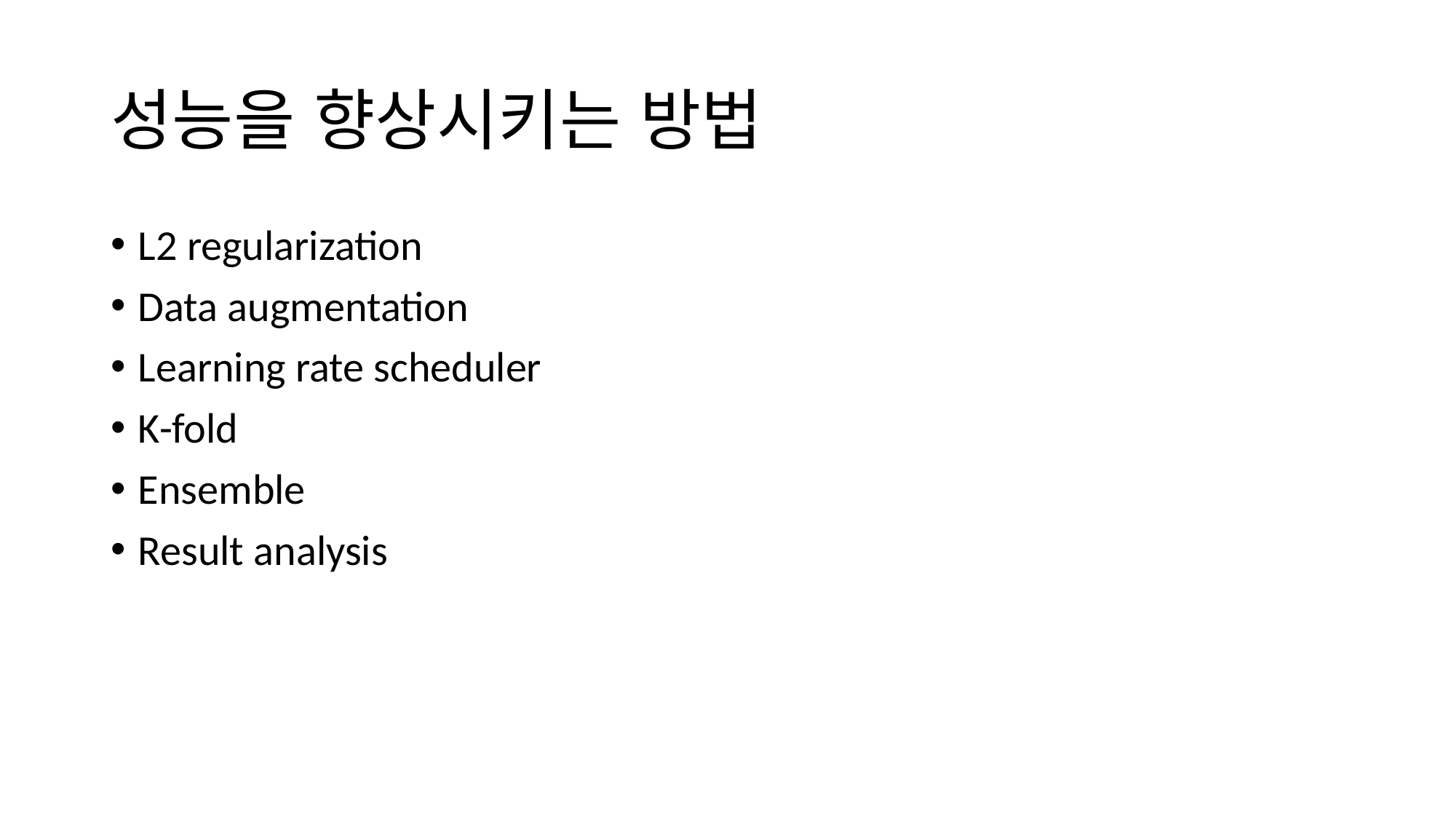

# 성능을 향상시키는 방법
L2 regularization
Data augmentation
Learning rate scheduler
K-fold
Ensemble
Result analysis